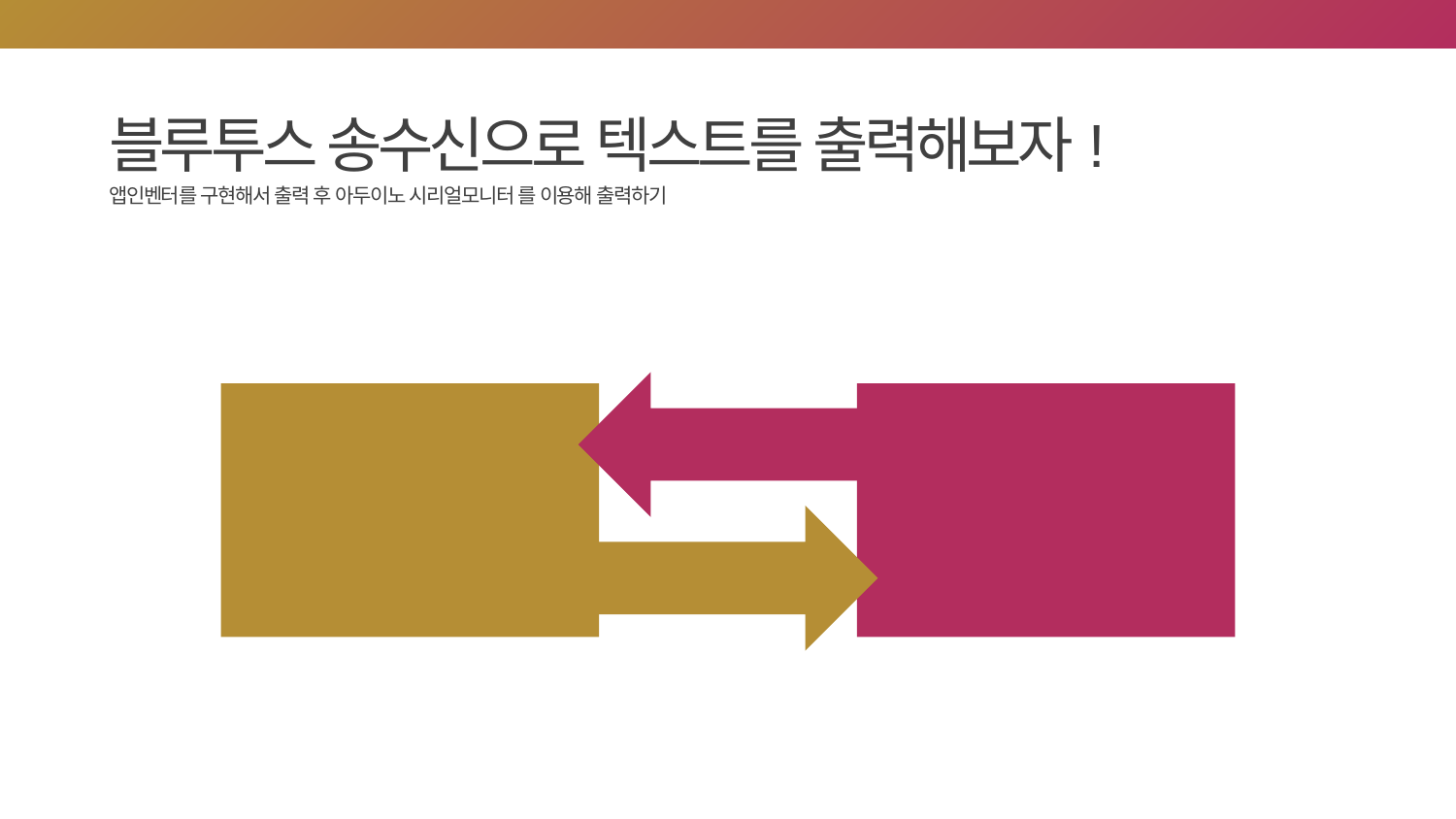

블루투스 송수신으로 텍스트를 출력해보자!
앱인벤터를 구현해서 출력 후 아두이노 시리얼모니터 를 이용해 출력하기

휴대폰
컴퓨터